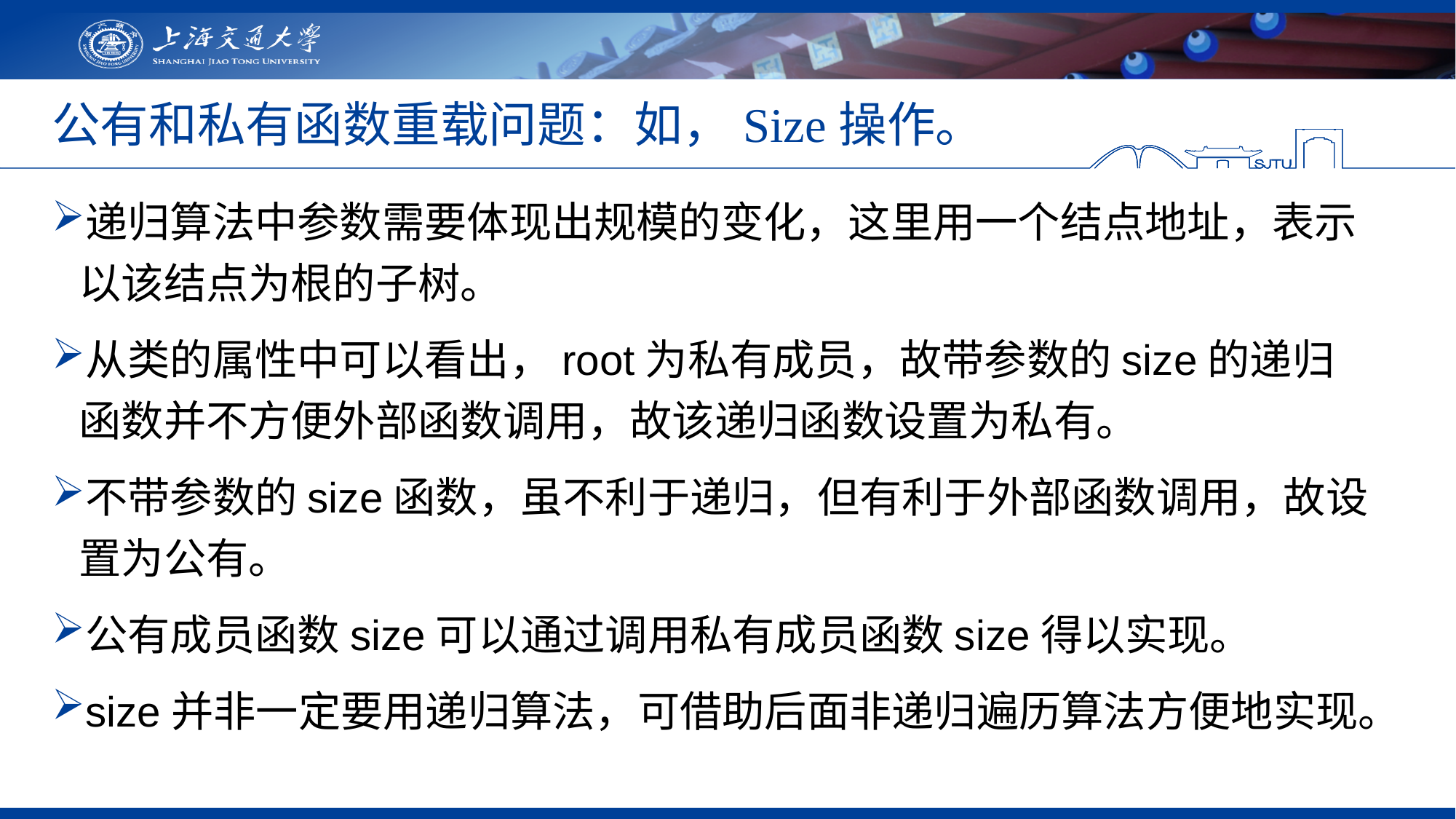

# 公有和私有函数重载问题：如，Size操作。
递归算法中参数需要体现出规模的变化，这里用一个结点地址，表示以该结点为根的子树。
从类的属性中可以看出，root为私有成员，故带参数的size的递归函数并不方便外部函数调用，故该递归函数设置为私有。
不带参数的size函数，虽不利于递归，但有利于外部函数调用，故设置为公有。
公有成员函数size可以通过调用私有成员函数size得以实现。
size并非一定要用递归算法，可借助后面非递归遍历算法方便地实现。